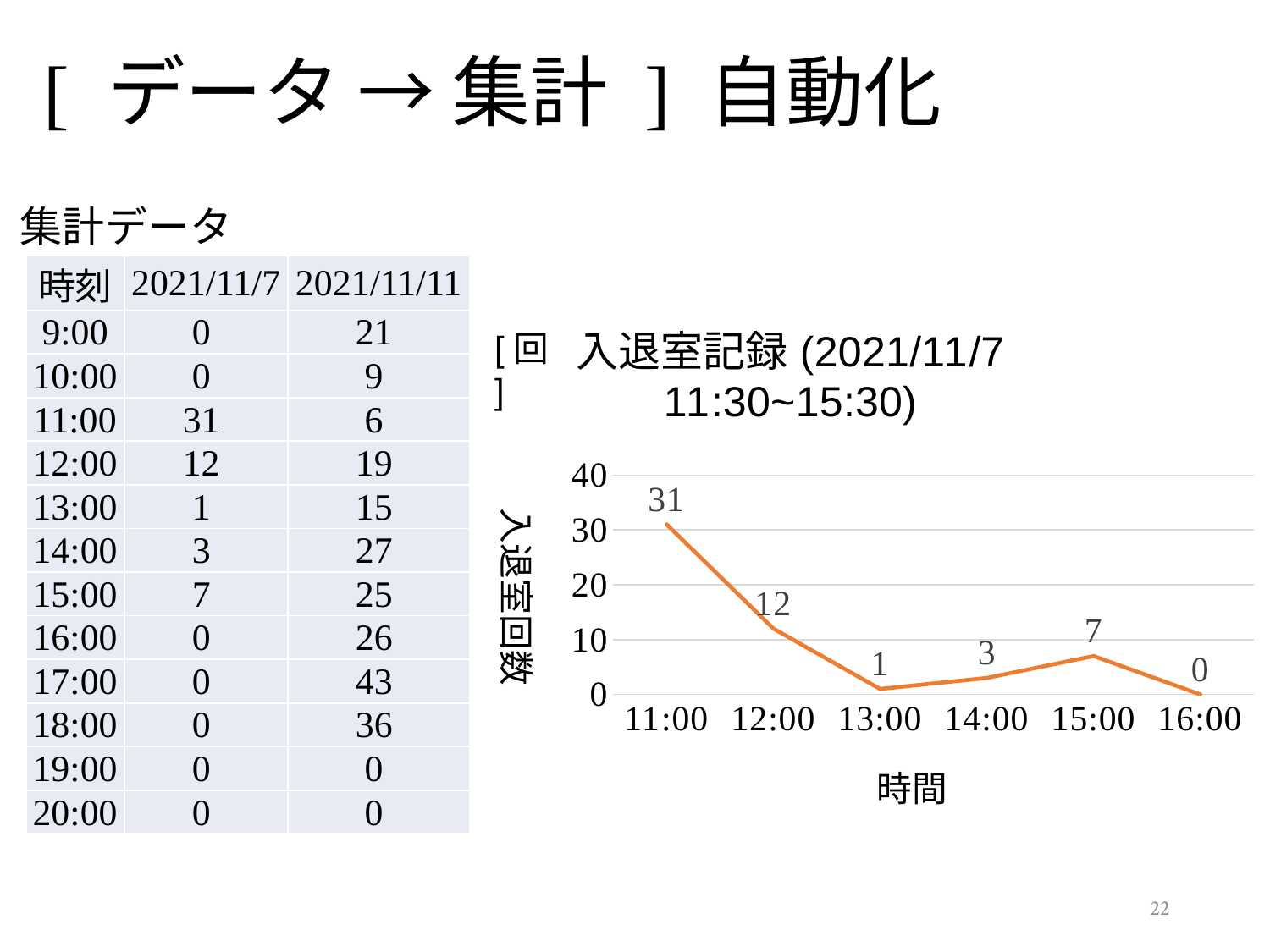

[ データ → 集計 ] 自動化
集計データ
| 時刻 | 2021/11/7 | 2021/11/11 |
| --- | --- | --- |
| 9:00 | 0 | 21 |
| 10:00 | 0 | 9 |
| 11:00 | 31 | 6 |
| 12:00 | 12 | 19 |
| 13:00 | 1 | 15 |
| 14:00 | 3 | 27 |
| 15:00 | 7 | 25 |
| 16:00 | 0 | 26 |
| 17:00 | 0 | 43 |
| 18:00 | 0 | 36 |
| 19:00 | 0 | 0 |
| 20:00 | 0 | 0 |

### Chart: 入退室記録(2021/11/7 11:30~15:30)

| Category |  |
|---|---|
| 0.45833333333333331 | 31.0 |
| 0.5 | 12.0 |
| 0.54166666666666663 | 1.0 |
| 0.58333333333333337 | 3.0 |
| 0.625 | 7.0 |
| 0.66666666666666663 | 0.0 |
22